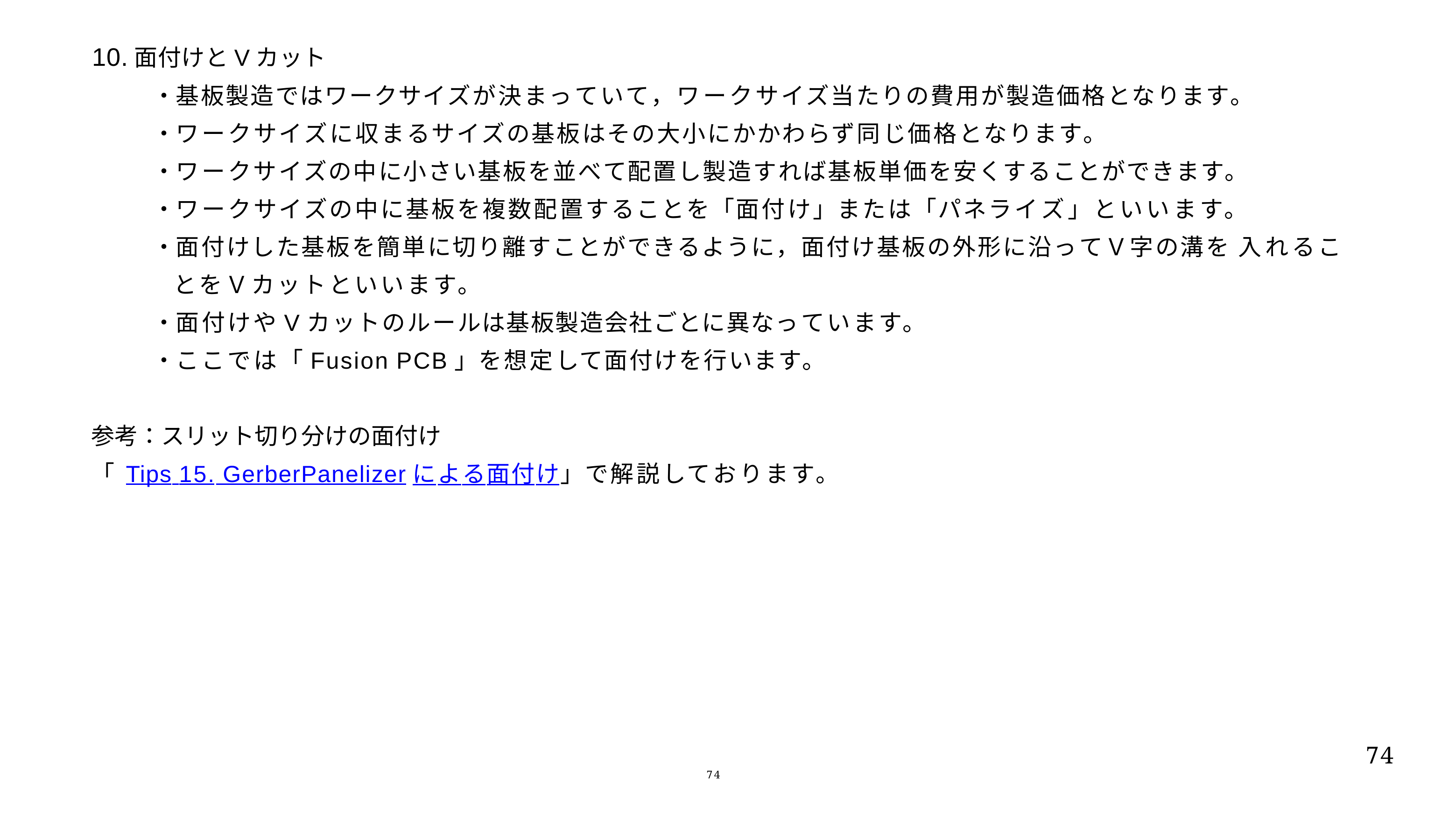

10.面付けとVカット
・基板製造ではワークサイズが決まっていて，ワークサイズ当たりの費用が製造価格となります。
・ワークサイズに収まるサイズの基板はその大小にかかわらず同じ価格となります。
・ワークサイズの中に小さい基板を並べて配置し製造すれば基板単価を安くすることができます。
・ワークサイズの中に基板を複数配置することを「面付け」または「パネライズ」といいます。
・面付けした基板を簡単に切り離すことができるように，面付け基板の外形に沿ってＶ字の溝を 入れることをＶカットといいます。
・面付けやVカットのルールは基板製造会社ごとに異なっています。
・ここでは「Fusion PCB」を想定して面付けを行います。

参考：スリット切り分けの面付け
「Tips 15. GerberPanelizerによる面付け」で解説しております。

74
74